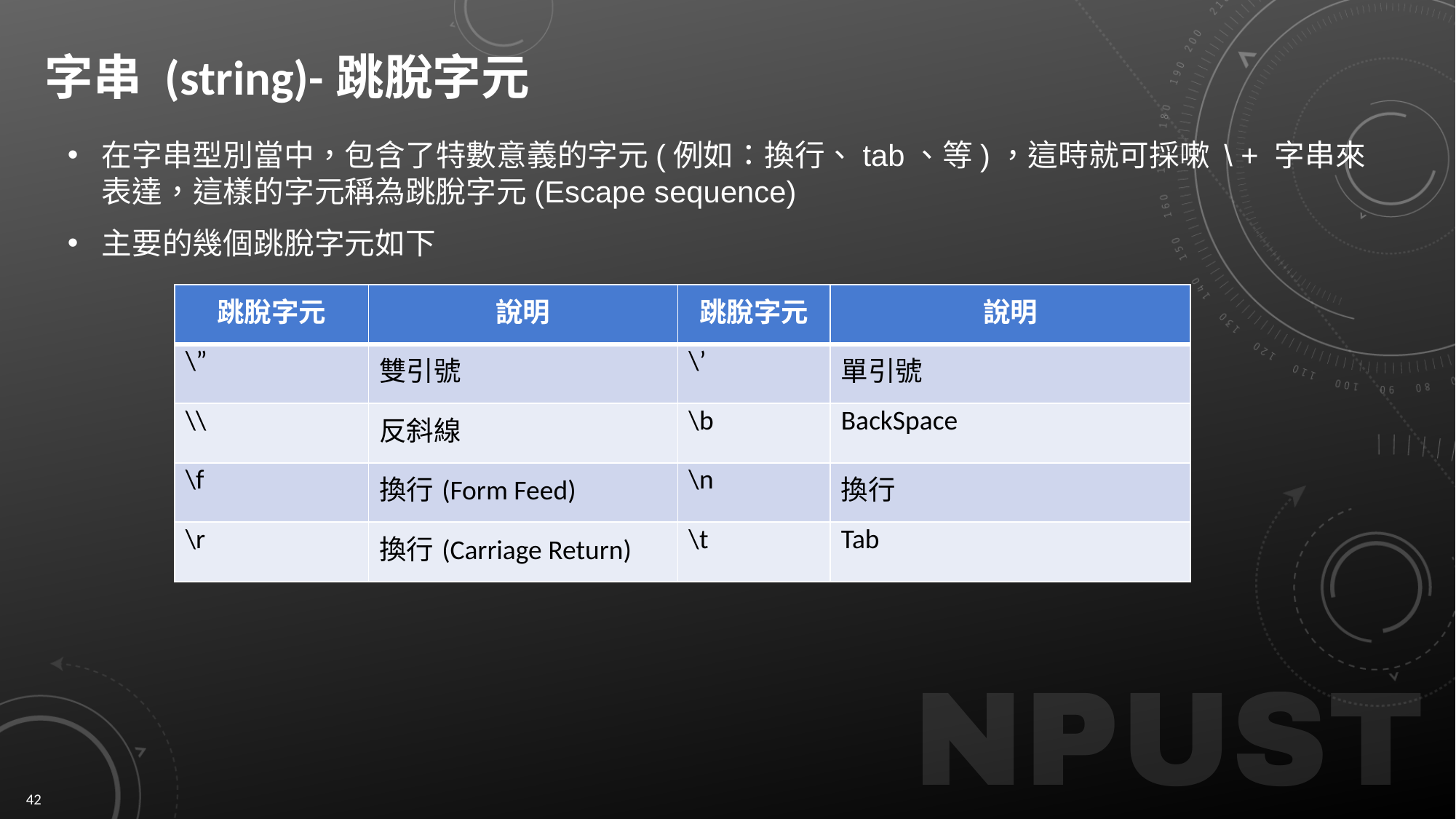

# 字串 (string)-跳脫字元
在字串型別當中，包含了特數意義的字元(例如：換行、tab、等)，這時就可採嗽 \ + 字串來表達，這樣的字元稱為跳脫字元(Escape sequence)
主要的幾個跳脫字元如下

| 跳脫字元 | 說明 | 跳脫字元 | 說明 |
| --- | --- | --- | --- |
| \” | 雙引號 | \’ | 單引號 |
| \\ | 反斜線 | \b | BackSpace |
| \f | 換行(Form Feed) | \n | 換行 |
| \r | 換行(Carriage Return) | \t | Tab |